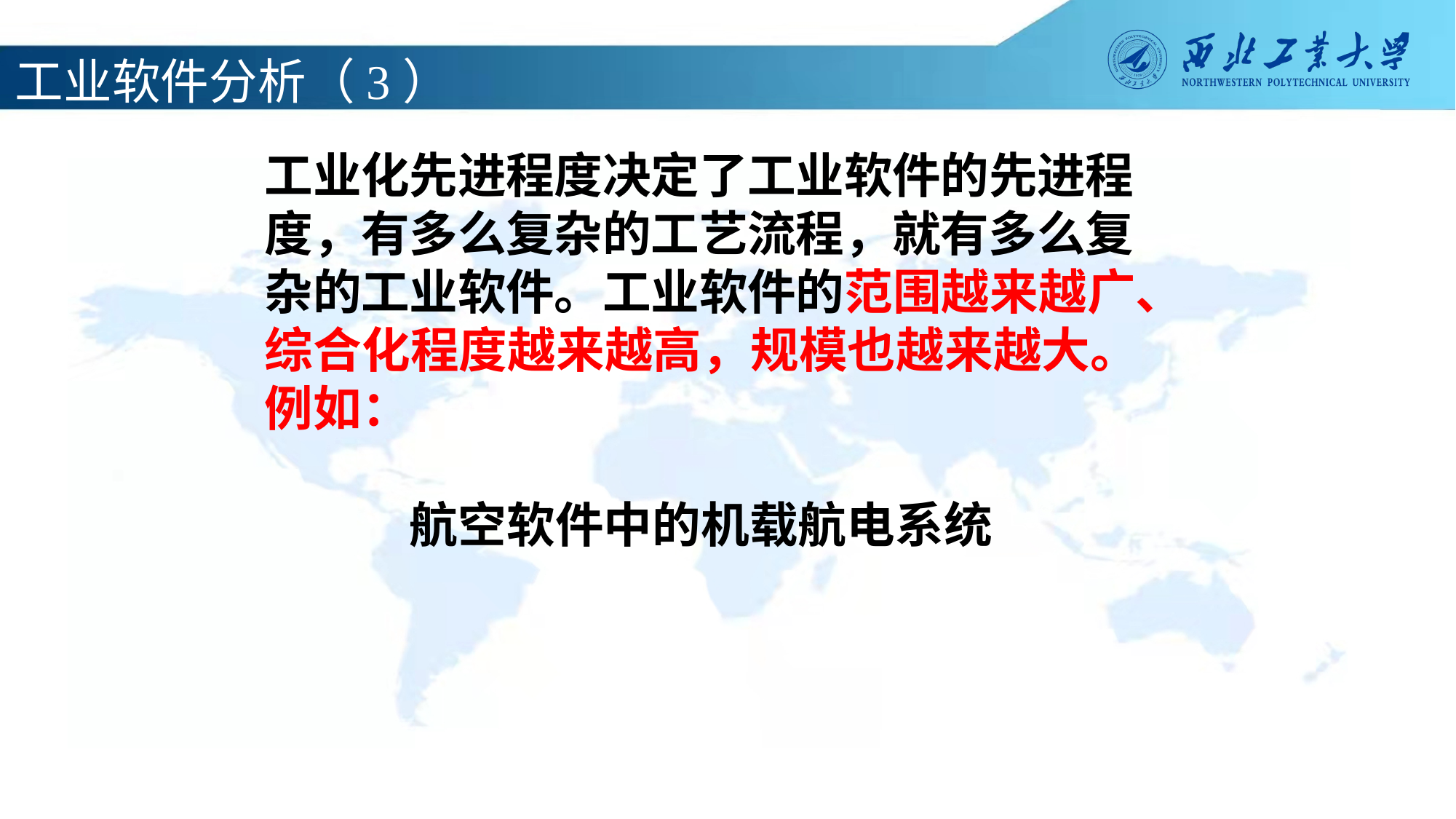

工业软件分析（3）
工业化先进程度决定了工业软件的先进程度，有多么复杂的工艺流程，就有多么复杂的工业软件。工业软件的范围越来越广、综合化程度越来越高，规模也越来越大。
例如：

            航空软件中的机载航电系统